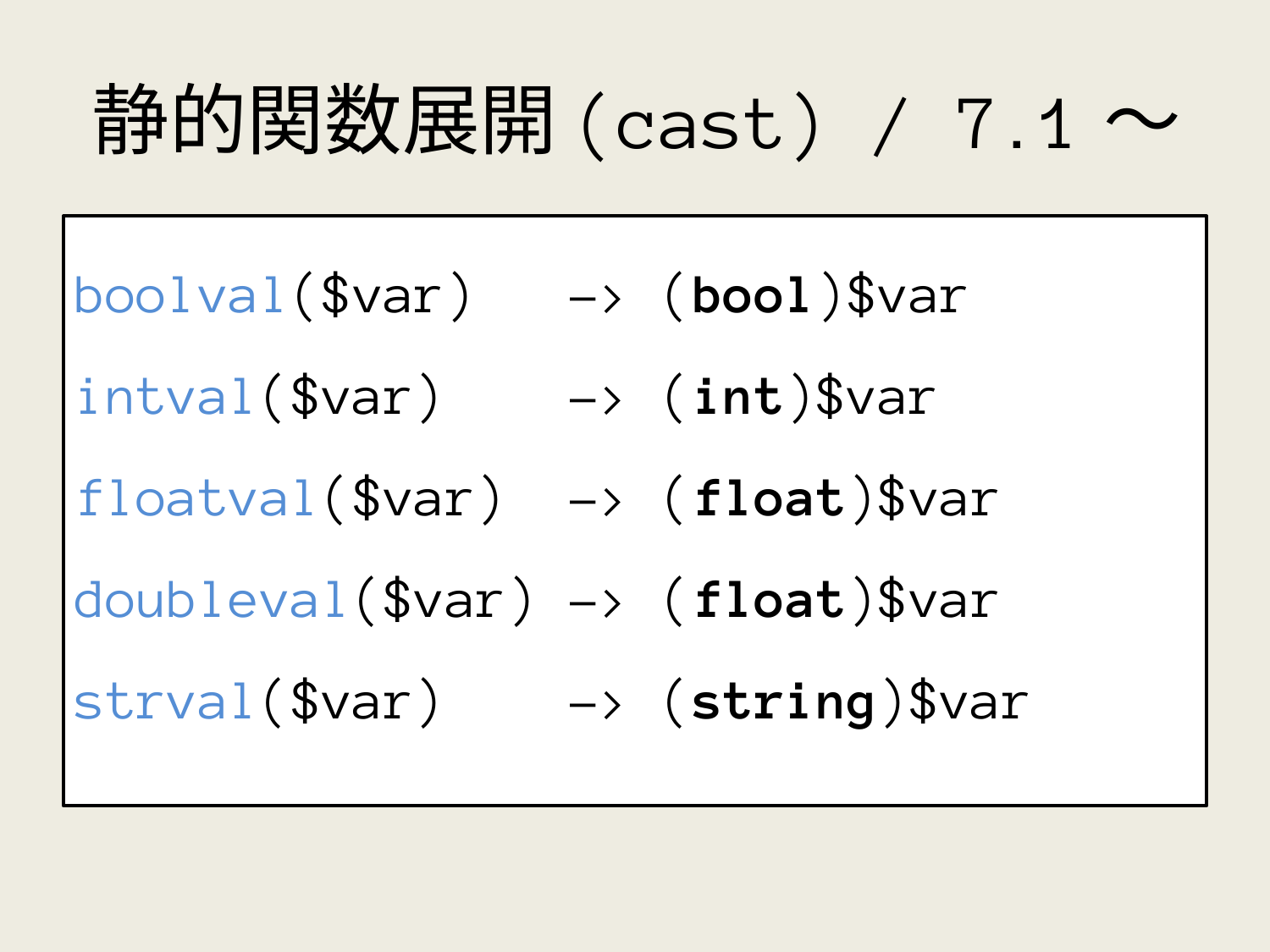

# 静的関数展開(cast) / 7.1～
boolval($var)   -> (bool)$var
intval($var)    -> (int)$var
floatval($var)  -> (float)$var
doubleval($var) -> (float)$var
strval($var)    -> (string)$var